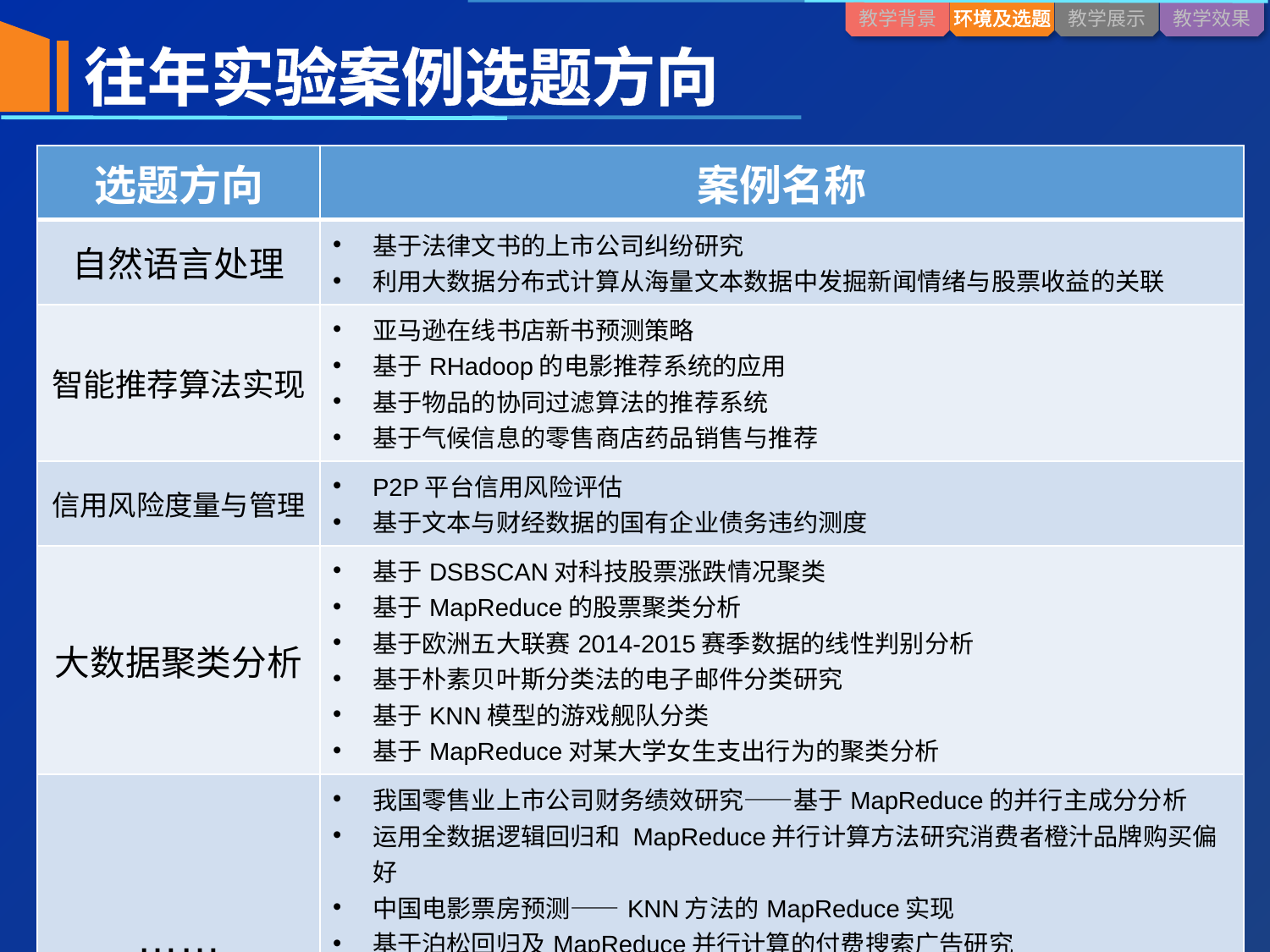

往年实验案例选题方向
| 选题方向 | 案例名称 |
| --- | --- |
| 自然语言处理 | 基于法律文书的上市公司纠纷研究 利用大数据分布式计算从海量文本数据中发掘新闻情绪与股票收益的关联 |
| 智能推荐算法实现 | 亚马逊在线书店新书预测策略 基于RHadoop的电影推荐系统的应用 基于物品的协同过滤算法的推荐系统 基于气候信息的零售商店药品销售与推荐 |
| 信用风险度量与管理 | P2P平台信用风险评估 基于文本与财经数据的国有企业债务违约测度 |
| 大数据聚类分析 | 基于DSBSCAN对科技股票涨跌情况聚类 基于MapReduce的股票聚类分析 基于欧洲五大联赛2014-2015赛季数据的线性判别分析 基于朴素贝叶斯分类法的电子邮件分类研究 基于KNN模型的游戏舰队分类 基于MapReduce对某大学女生支出行为的聚类分析 |
| …… | 我国零售业上市公司财务绩效研究——基于MapReduce的并行主成分分析 运用全数据逻辑回归和 MapReduce并行计算方法研究消费者橙汁品牌购买偏好 中国电影票房预测——KNN方法的MapReduce实现 基于泊松回归及MapReduce并行计算的付费搜索广告研究 应用商店APP应用流行趋势 Mahout机器学习研究红酒质量影响因素 基于树的方法对白酒质量分类并行计算实现 …… |